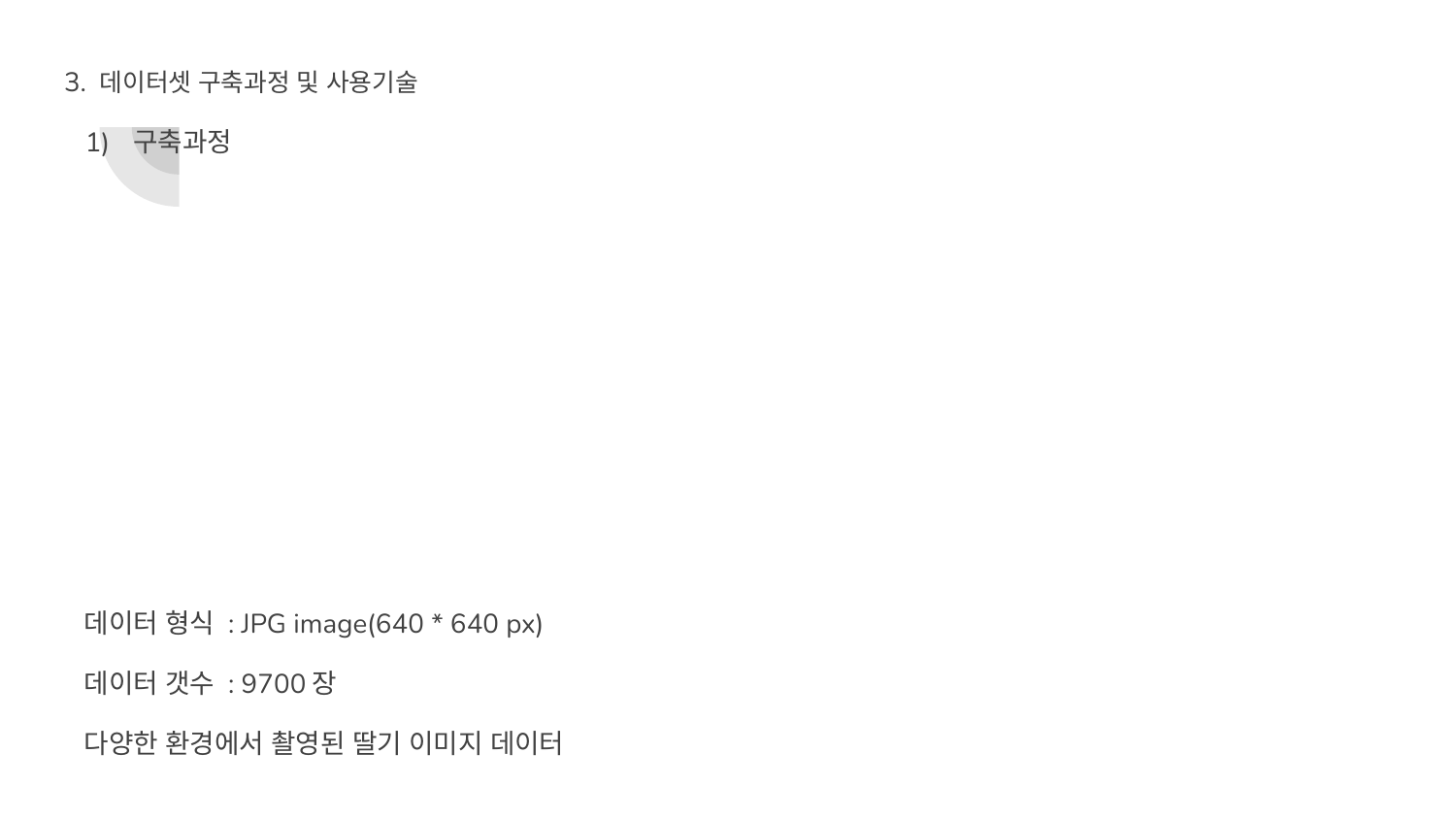

3. 데이터셋 구축과정 및 사용기술
구축과정

  데이터 형식 : JPG image(640 * 640 px)
  데이터 갯수 : 9700장
  다양한 환경에서 촬영된 딸기 이미지 데이터